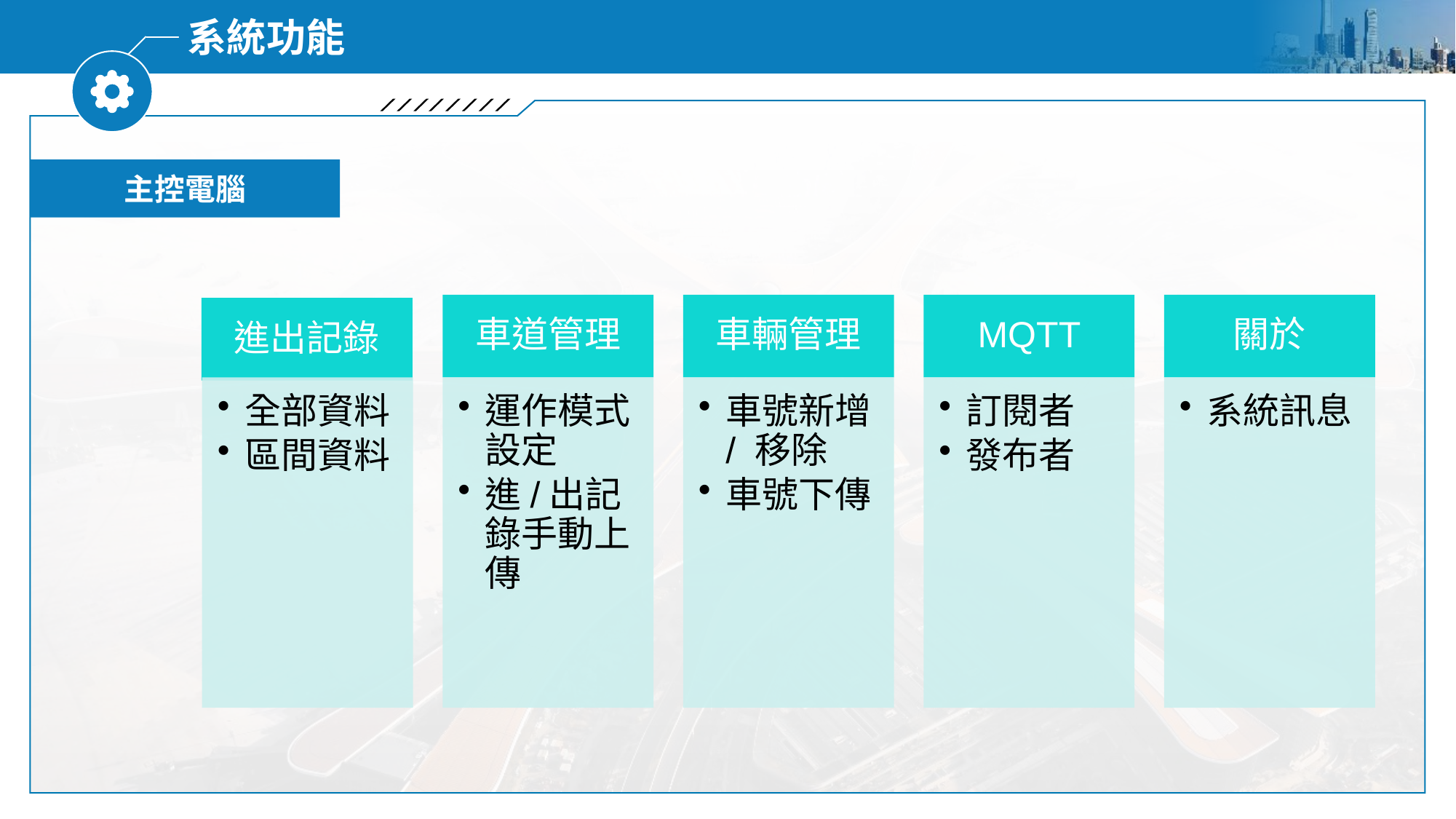

系統功能
主控電腦
進出記錄
全部資料
區間資料
車道管理
運作模式設定
進/出記錄手動上傳
車輛管理
車號新增 / 移除
車號下傳
MQTT
訂閱者
發布者

關於
系統訊息